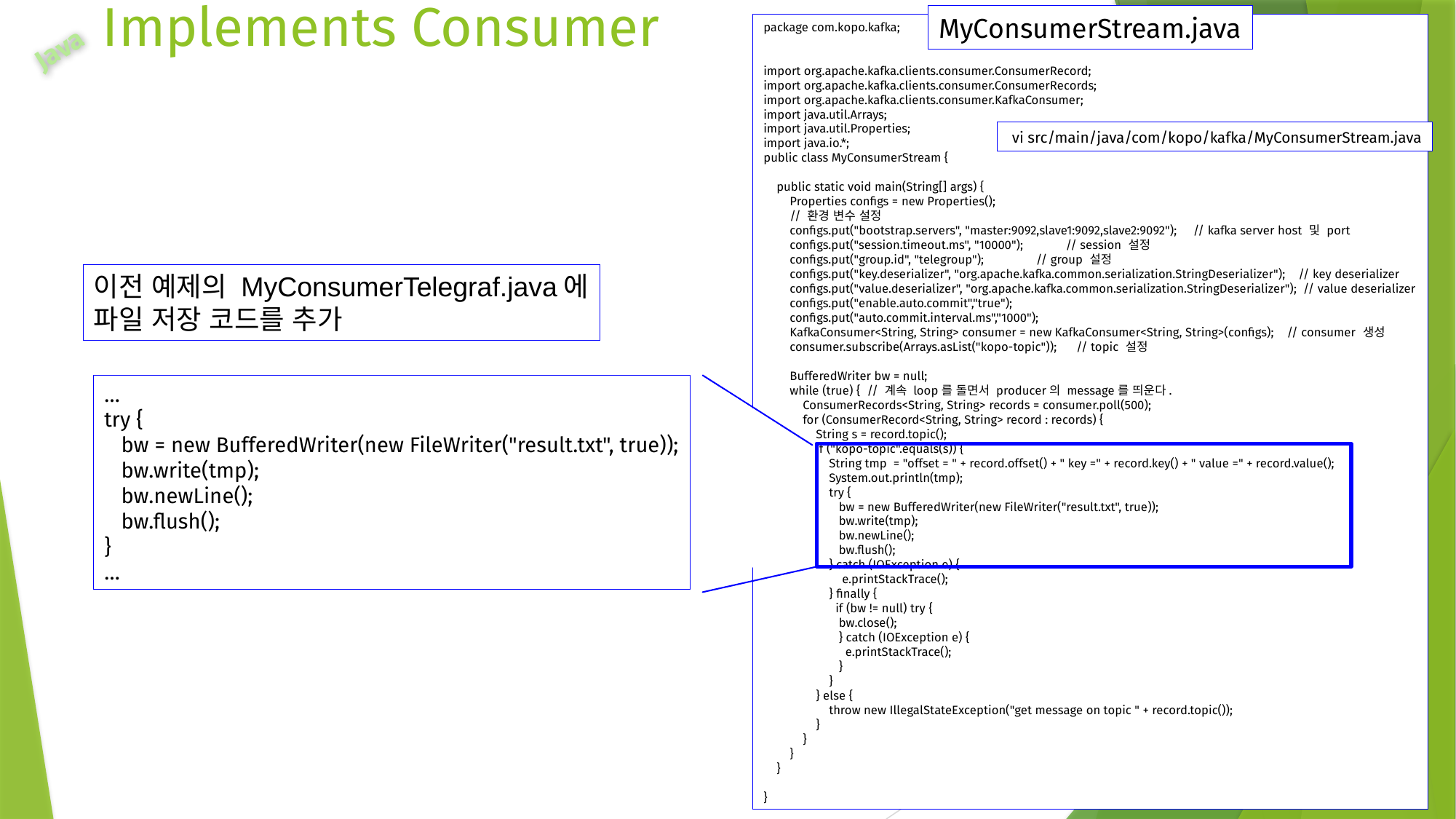

Implements Consumer
MyConsumerStream.java
package com.kopo.kafka;

import org.apache.kafka.clients.consumer.ConsumerRecord;
import org.apache.kafka.clients.consumer.ConsumerRecords;
import org.apache.kafka.clients.consumer.KafkaConsumer;
import java.util.Arrays;
import java.util.Properties;
import java.io.*;
public class MyConsumerStream {

    public static void main(String[] args) {
        Properties configs = new Properties();
        // 환경 변수 설정
        configs.put("bootstrap.servers", "master:9092,slave1:9092,slave2:9092");     // kafka server host 및 port
        configs.put("session.timeout.ms", "10000");             // session 설정
        configs.put("group.id", "telegroup");                // group 설정
        configs.put("key.deserializer", "org.apache.kafka.common.serialization.StringDeserializer");    // key deserializer
        configs.put("value.deserializer", "org.apache.kafka.common.serialization.StringDeserializer");  // value deserializer
        configs.put("enable.auto.commit","true");
        configs.put("auto.commit.interval.ms","1000");
        KafkaConsumer<String, String> consumer = new KafkaConsumer<String, String>(configs);    // consumer 생성
        consumer.subscribe(Arrays.asList("kopo-topic"));      // topic 설정

        BufferedWriter bw = null;
        while (true) {  // 계속 loop를 돌면서 producer의 message를 띄운다.
            ConsumerRecords<String, String> records = consumer.poll(500);
            for (ConsumerRecord<String, String> record : records) {
                String s = record.topic();
                if ("kopo-topic".equals(s)) {
                    String tmp  = "offset = " + record.offset() + " key =" + record.key() + " value =" + record.value();
                    System.out.println(tmp);
                    try {
                       bw = new BufferedWriter(new FileWriter("result.txt", true));
                       bw.write(tmp);
                       bw.newLine();
                       bw.flush();
                    } catch (IOException e) {
                        e.printStackTrace();
                    } finally {
                      if (bw != null) try {
                       bw.close();
                       } catch (IOException e) {
                         e.printStackTrace();
                       }
                    }
                } else {
                    throw new IllegalStateException("get message on topic " + record.topic());
                }
            }
        }
    }

}
Java
 vi src/main/java/com/kopo/kafka/MyConsumerStream.java
이전 예제의 MyConsumerTelegraf.java에
파일 저장 코드를 추가
…
try {
   bw = new BufferedWriter(new FileWriter("result.txt", true));
   bw.write(tmp);
   bw.newLine();
   bw.flush();
}
…